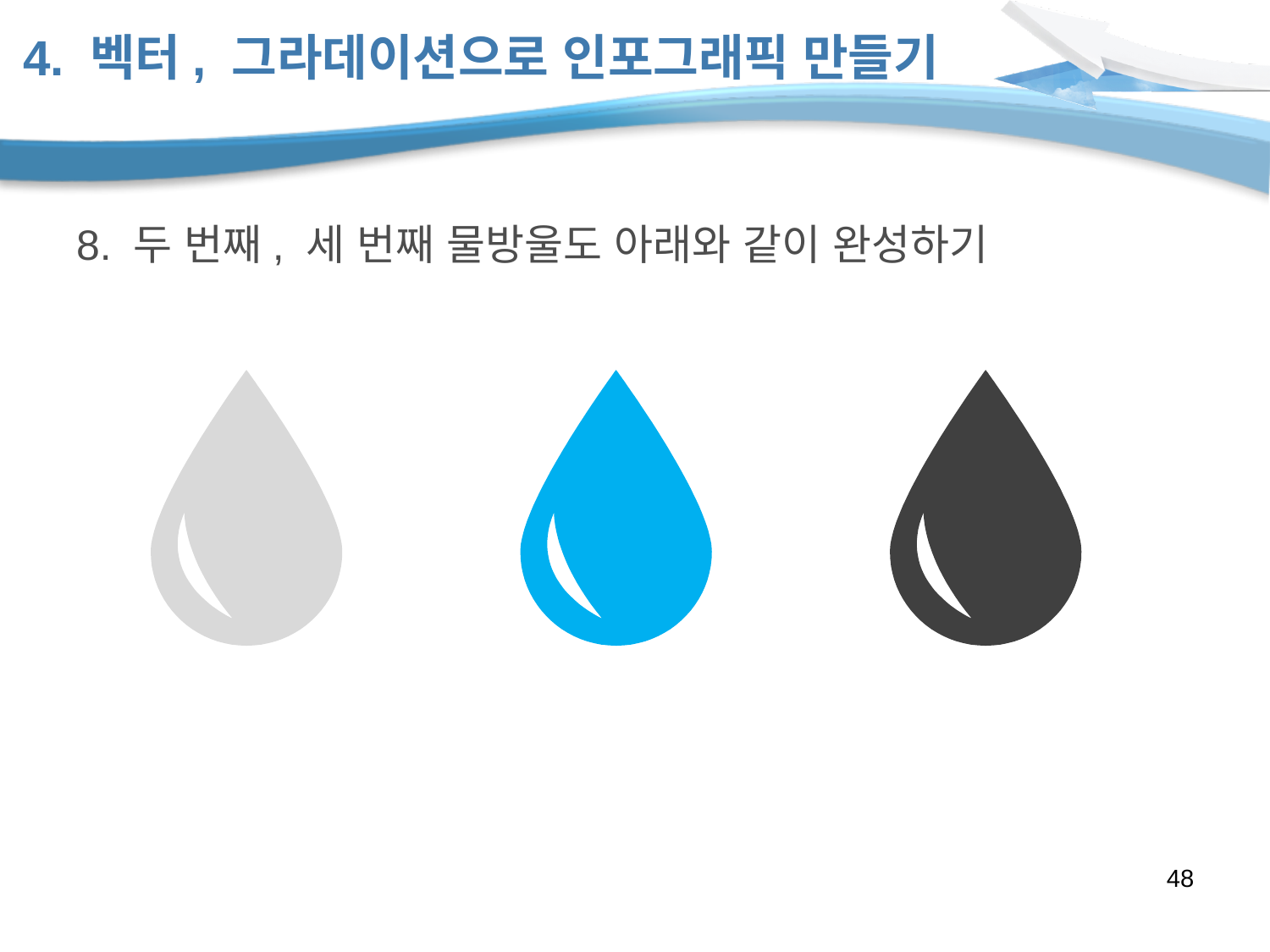

# 4. 벡터, 그라데이션으로 인포그래픽 만들기
8. 두 번째, 세 번째 물방울도 아래와 같이 완성하기

48